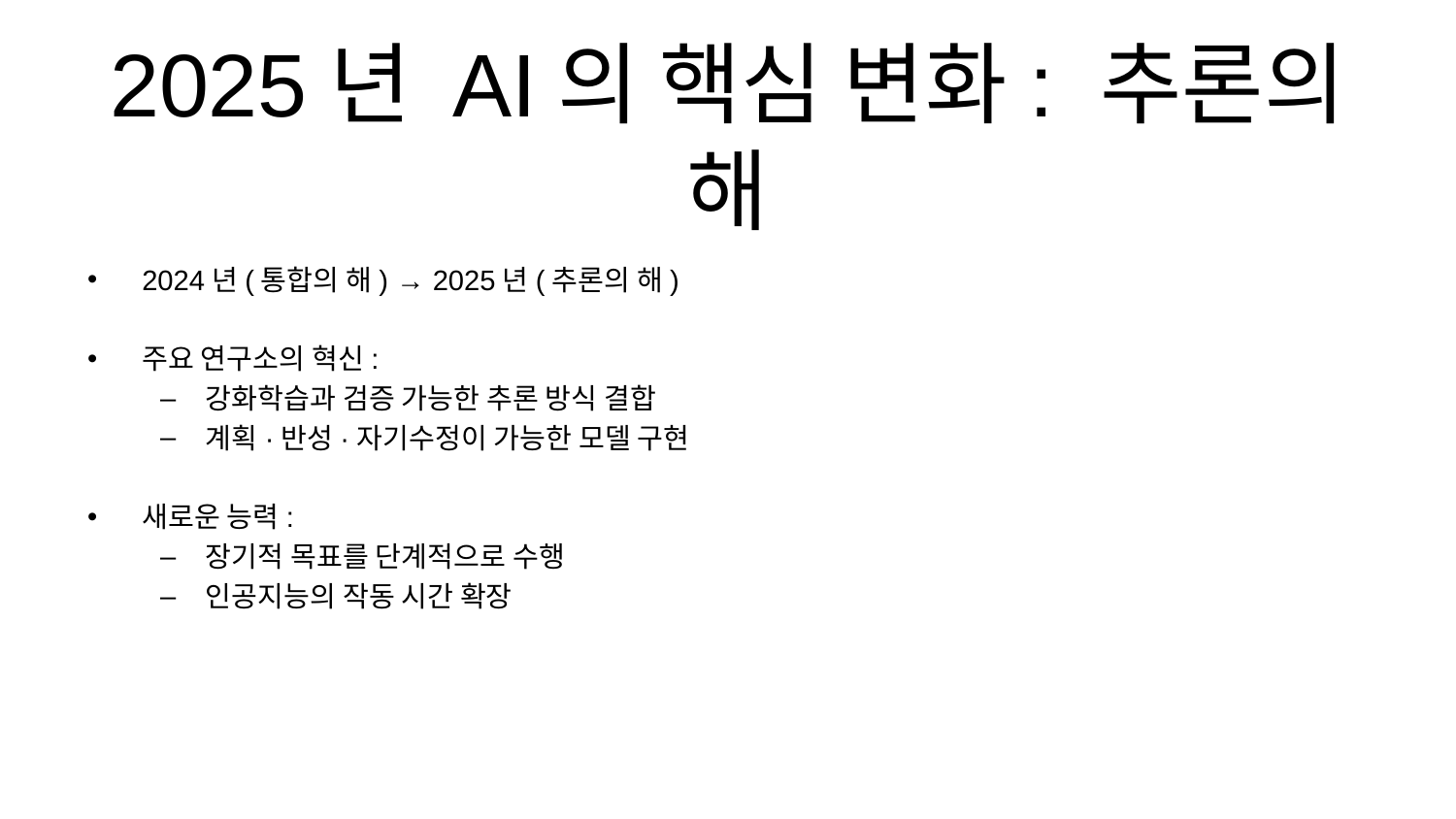

# 2025년 AI의 핵심 변화: 추론의 해
2024년(통합의 해) → 2025년(추론의 해)

주요 연구소의 혁신:
강화학습과 검증 가능한 추론 방식 결합
계획·반성·자기수정이 가능한 모델 구현

새로운 능력:
장기적 목표를 단계적으로 수행
인공지능의 작동 시간 확장